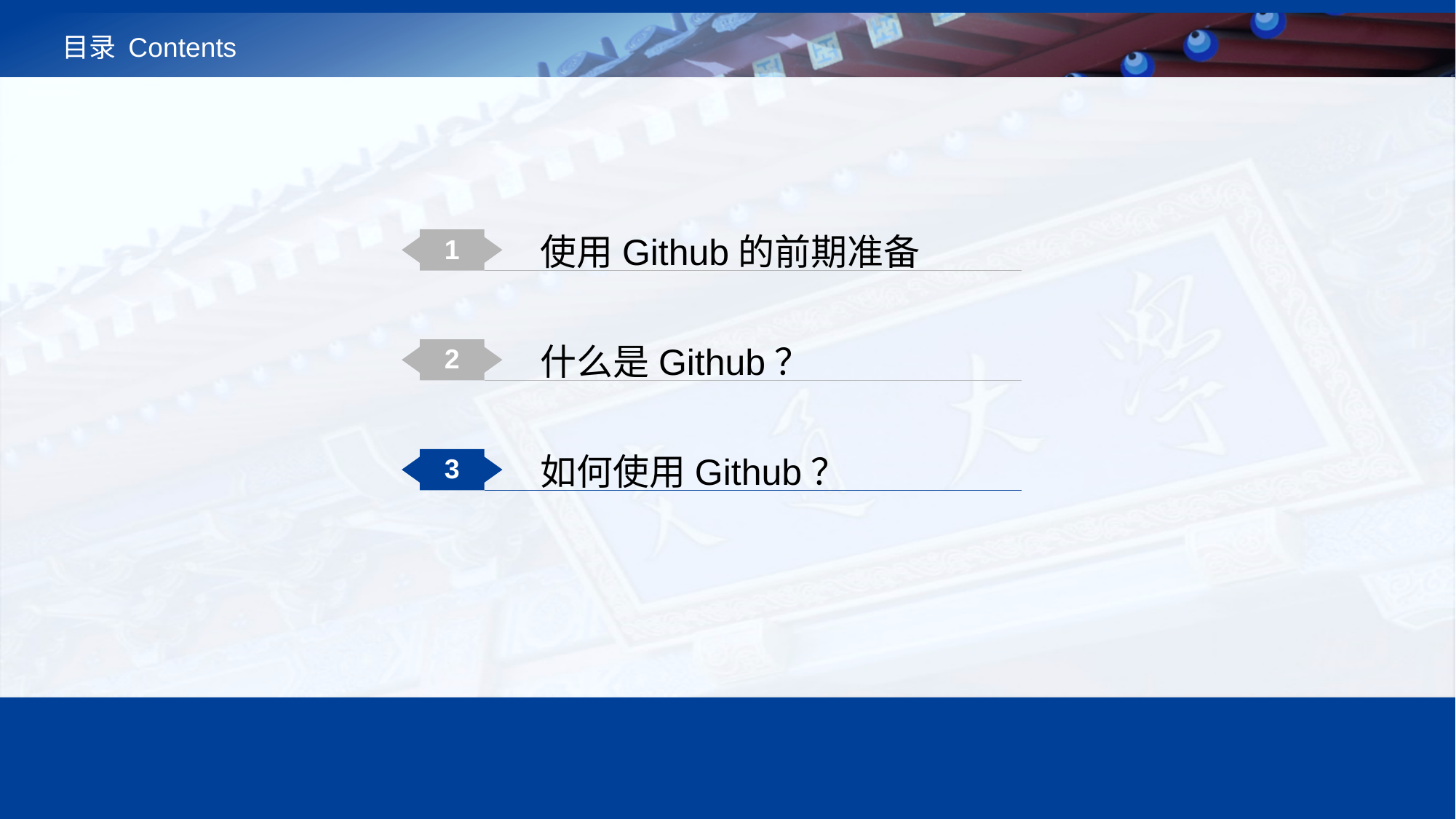

# 目录 Contents
1
使用Github的前期准备

2
什么是Github？

3
如何使用Github？